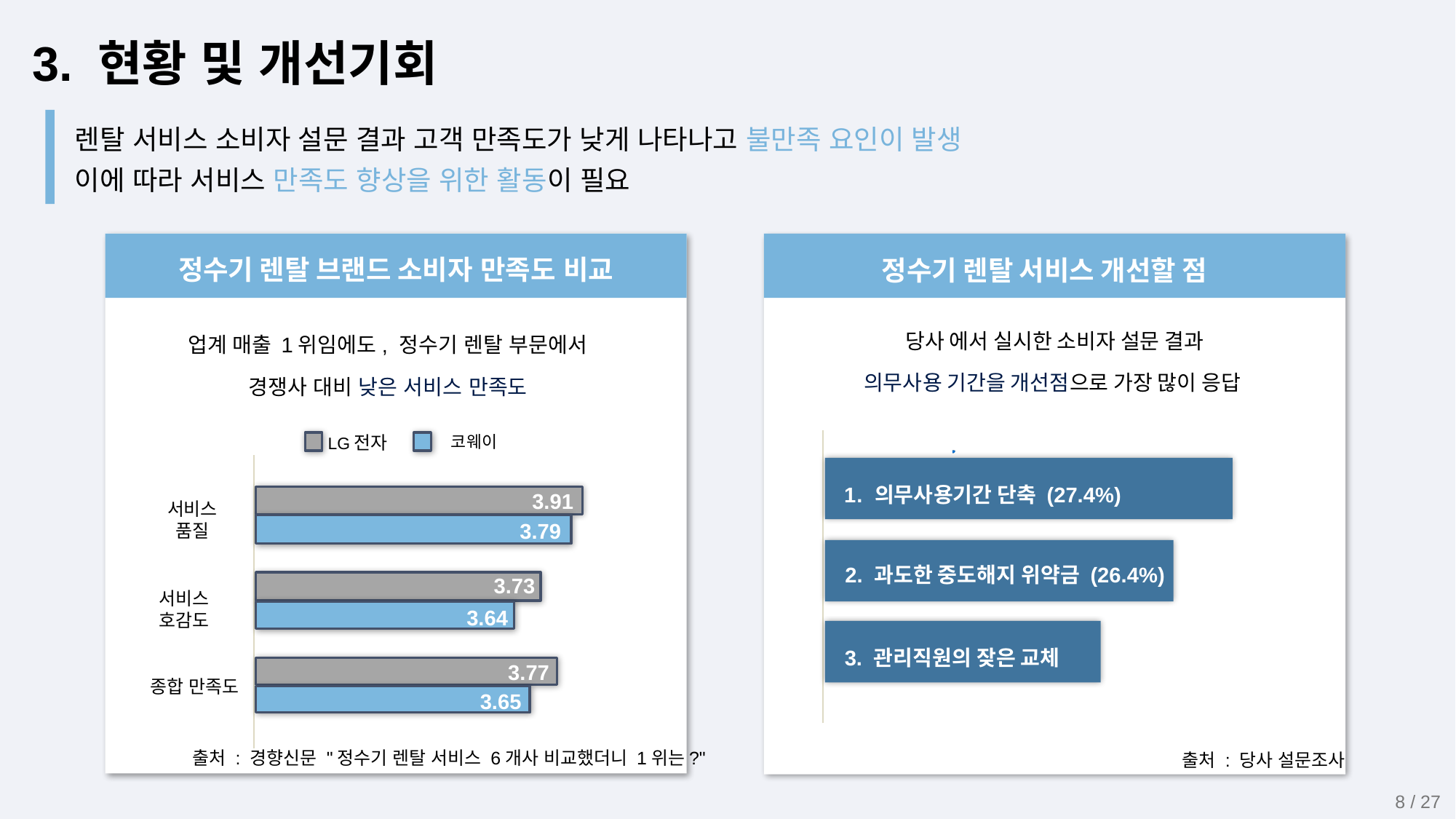

3. 현황 및 개선기회

렌탈 서비스 소비자 설문 결과 고객 만족도가 낮게 나타나고 불만족 요인이 발생
이에 따라 서비스 만족도 향상을 위한 활동이 필요

정수기 렌탈 브랜드 소비자 만족도 비교
업계 매출 1위임에도, 정수기 렌탈 부문에서
경쟁사 대비 낮은 서비스 만족도
LG전자

코웨이

서비스 품질

서비스 호감도
종합 만족도
3.91
3.79
3.73
3.64
3.77
3.65

정수기 렌탈 서비스 개선할 점

당사 에서 실시한 소비자 설문 결과
의무사용 기간을 개선점으로 가장 많이 응답

 의무사용기간 단축 (27.4%)

2. 과도한 중도해지 위약금 (26.4%)
3. 관리직원의 잦은 교체
코웨이 설치 기사들의 외침 "30년 노동이 1년치라니"
"가전제품 설치기사, 근로자 아냐… 퇴직금 없다"
출처 : 경향신문 "정수기 렌탈 서비스 6개사 비교했더니 1위는?"
자료: 한국소비자원
출처 : 당사 설문조사
8 / 27